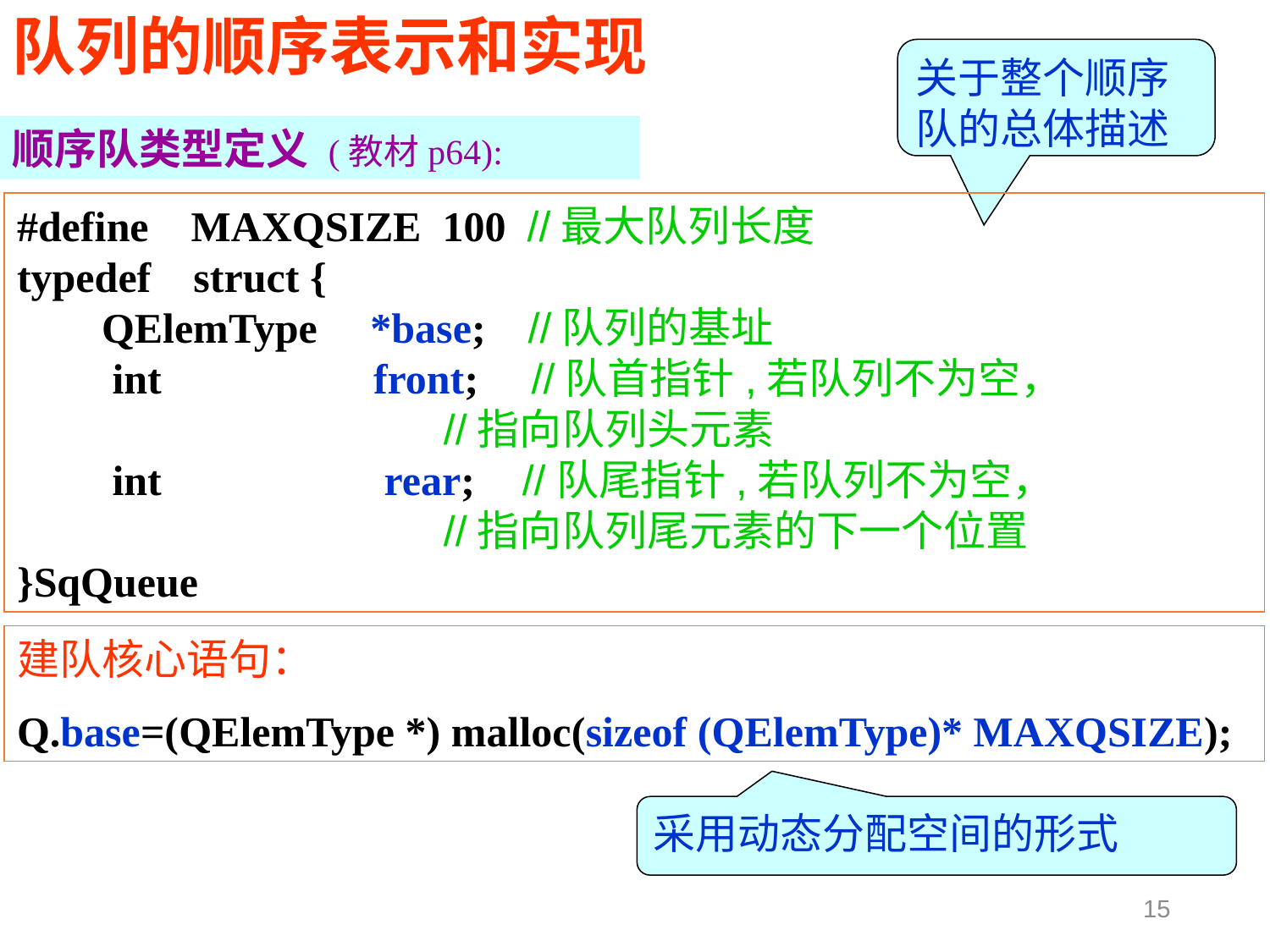

队列的顺序表示和实现
关于整个顺序队的总体描述
顺序队类型定义 (教材p64):
#define    MAXQSIZE  100  //最大队列长度
typedef    struct {
        QElemType     *base;    //队列的基址
         int                    front;     //队首指针,若队列不为空，
                                    //指向队列头元素
         int                     rear;    //队尾指针,若队列不为空，
                                    //指向队列尾元素的下一个位置
}SqQueue
建队核心语句：
Q.base=(QElemType *) malloc(sizeof (QElemType)* MAXQSIZE);
采用动态分配空间的形式
15